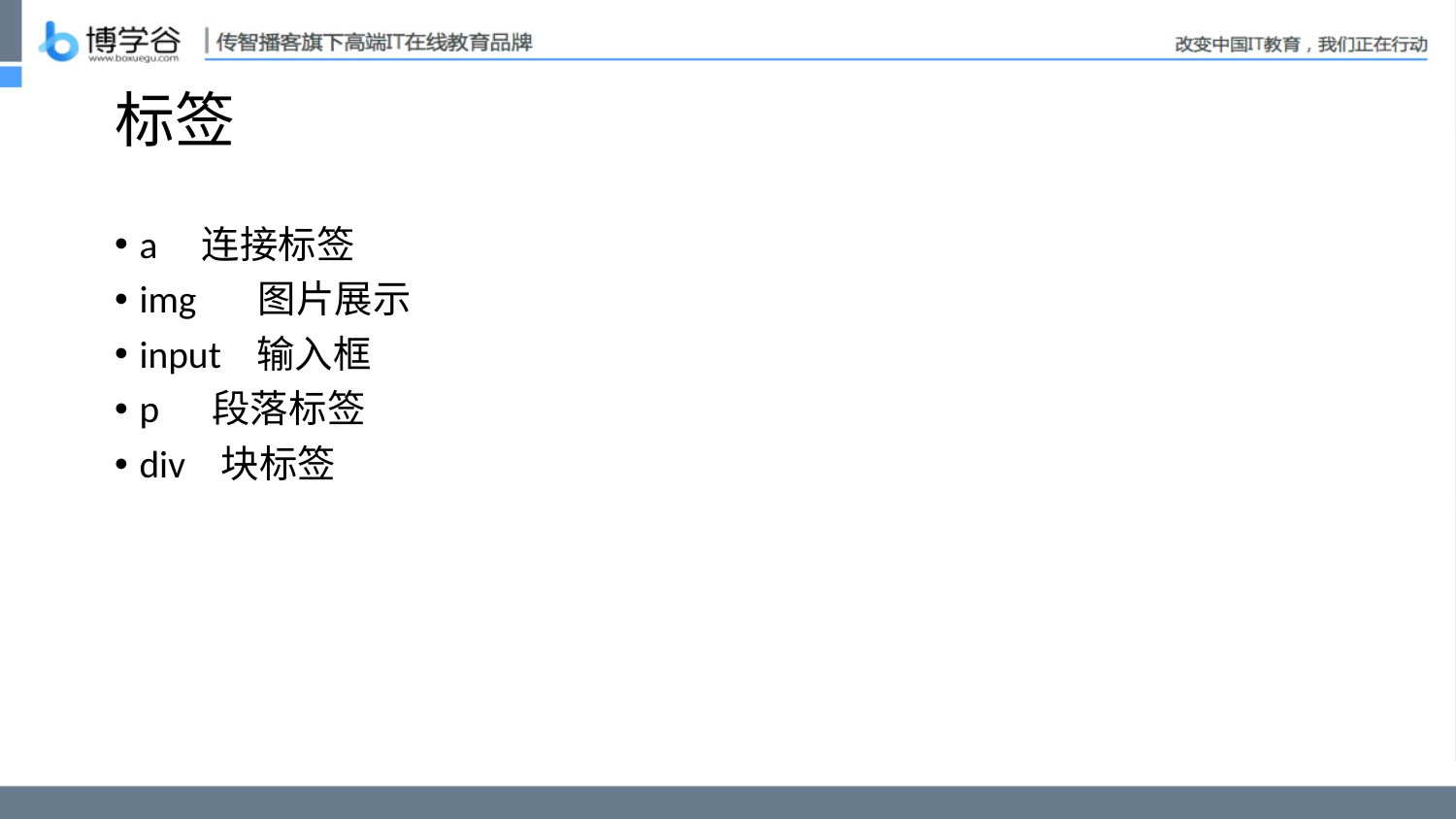

# 标签
a    连接标签
img      图片展示
input   输入框
p     段落标签
div   块标签